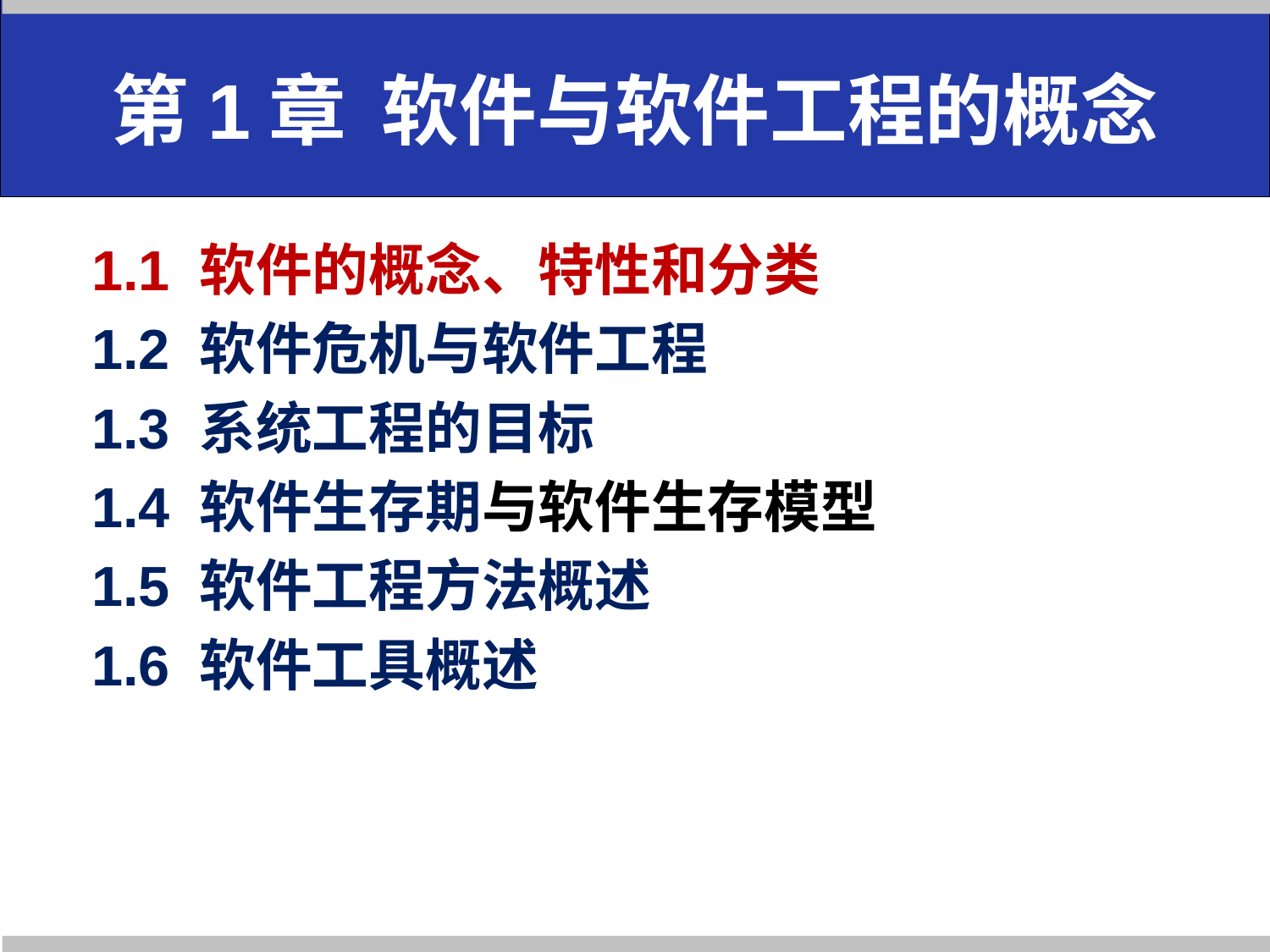

# 第1章  软件与软件工程的概念
1.1 软件的概念、特性和分类
1.2 软件危机与软件工程
1.3 系统工程的目标
1.4 软件生存期与软件生存模型
1.5 软件工程方法概述
1.6 软件工具概述
12